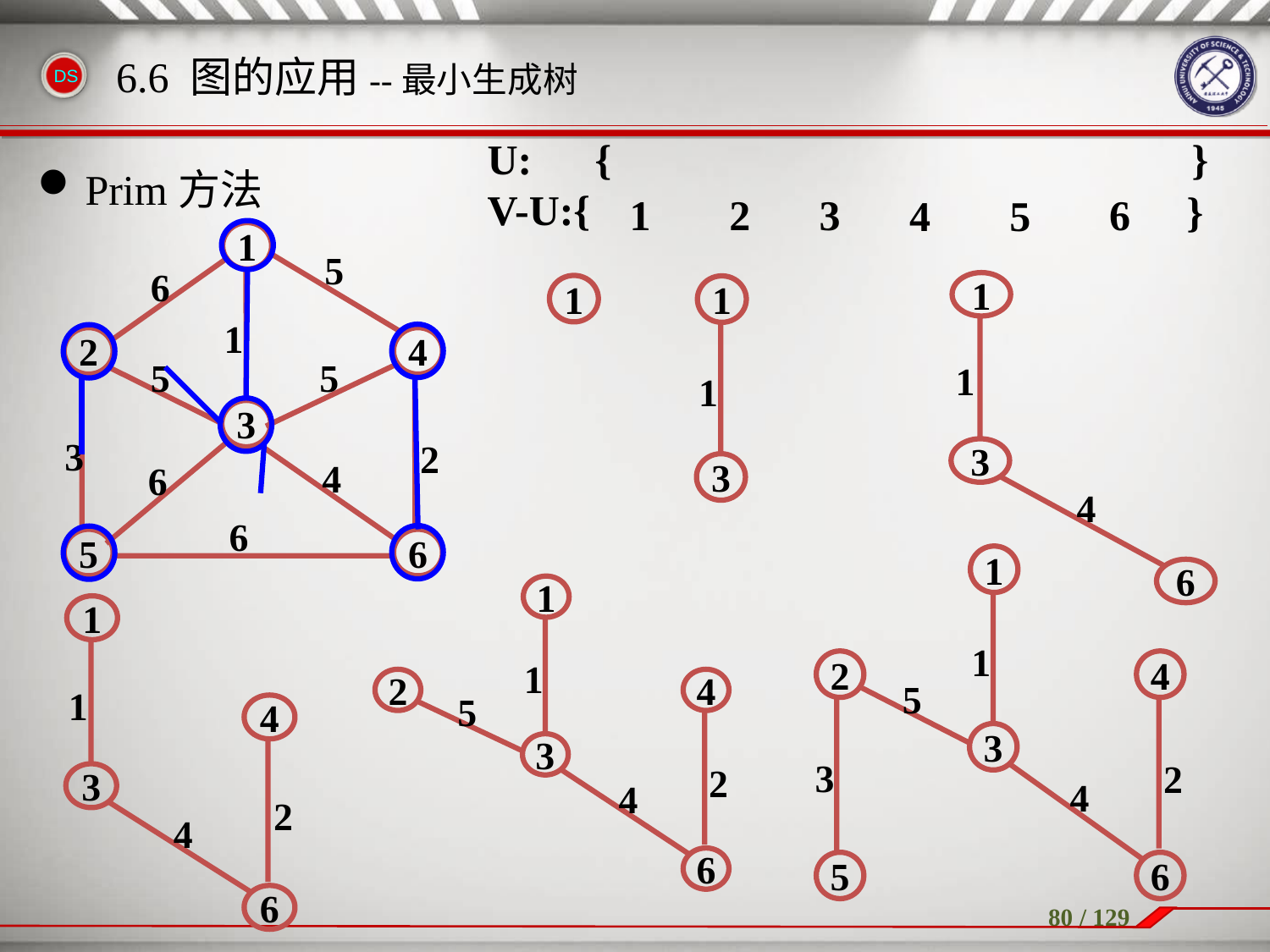

6.6 图的应用--最小生成树
}
U:　{
V-U:{
Prim方法

}
1
2
3
6
4
5

1
5

6

1
2
4
5
5

3
3
2

4
6
6
5
6

1

1
3

4
6
1
1

1
3

1

1
2
4
5

3
3
2

4
5
6
1

1
2
4
5

3
2

4
6
1

1
4

3
2

4
6